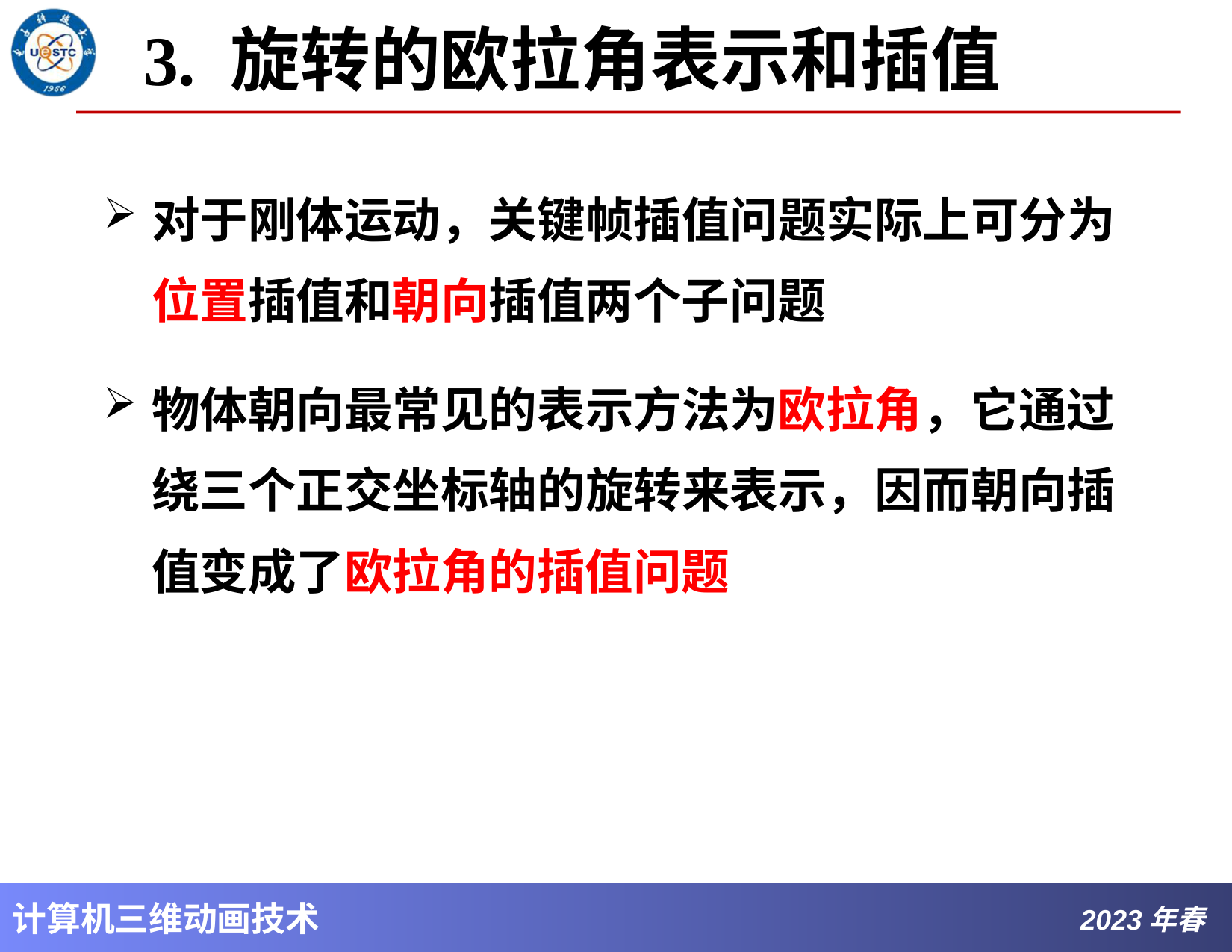

# 3. 旋转的欧拉角表示和插值
对于刚体运动，关键帧插值问题实际上可分为位置插值和朝向插值两个子问题
物体朝向最常见的表示方法为欧拉角，它通过绕三个正交坐标轴的旋转来表示，因而朝向插值变成了欧拉角的插值问题